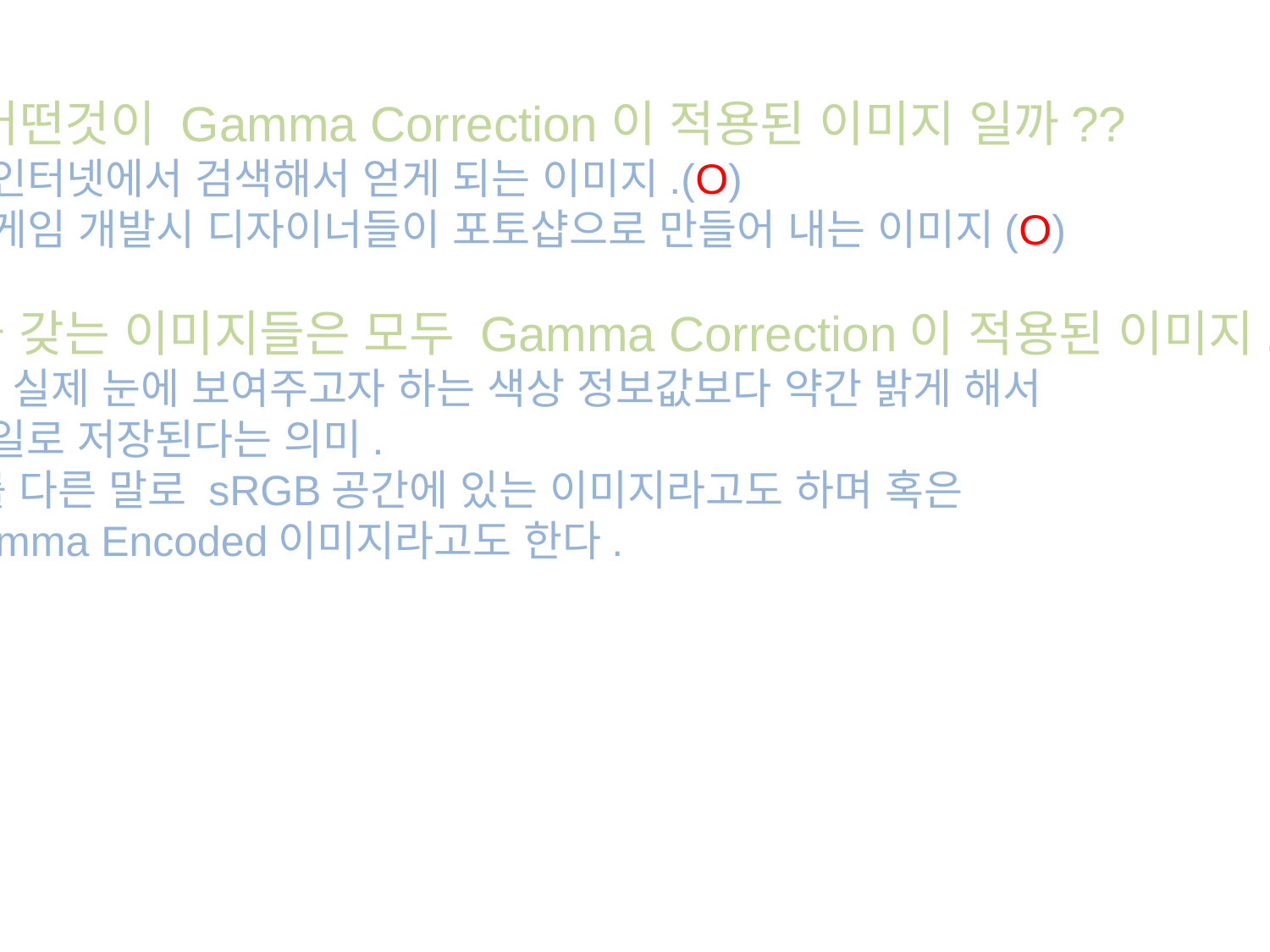

어떤것이 Gamma Correction이 적용된 이미지 일까??
인터넷에서 검색해서 얻게 되는 이미지.(O)
게임 개발시 디자이너들이 포토샵으로 만들어 내는 이미지(O)
색을 갖는 이미지들은 모두 Gamma Correction이 적용된 이미지.
즉, 실제 눈에 보여주고자 하는 색상 정보값보다 약간 밝게 해서
  파일로 저장된다는 의미.
이를 다른 말로 sRGB공간에 있는 이미지라고도 하며 혹은
  Gamma Encoded이미지라고도 한다.